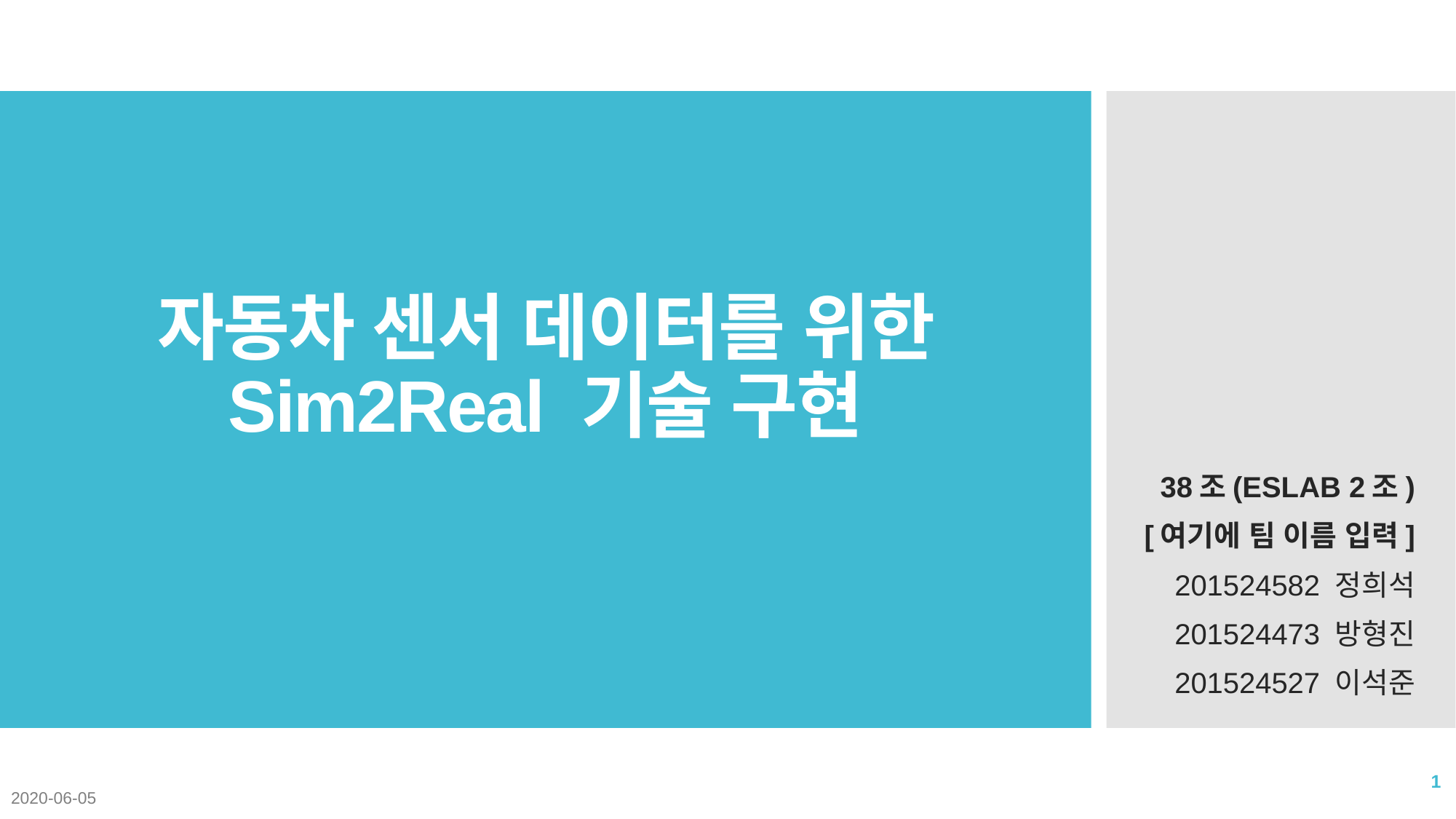

# 자동차 센서 데이터를 위한 Sim2Real 기술 구현
38조(ESLAB 2조)
 [여기에 팀 이름 입력]
201524582 정희석
201524473 방형진
201524527 이석준
1
2020-06-05